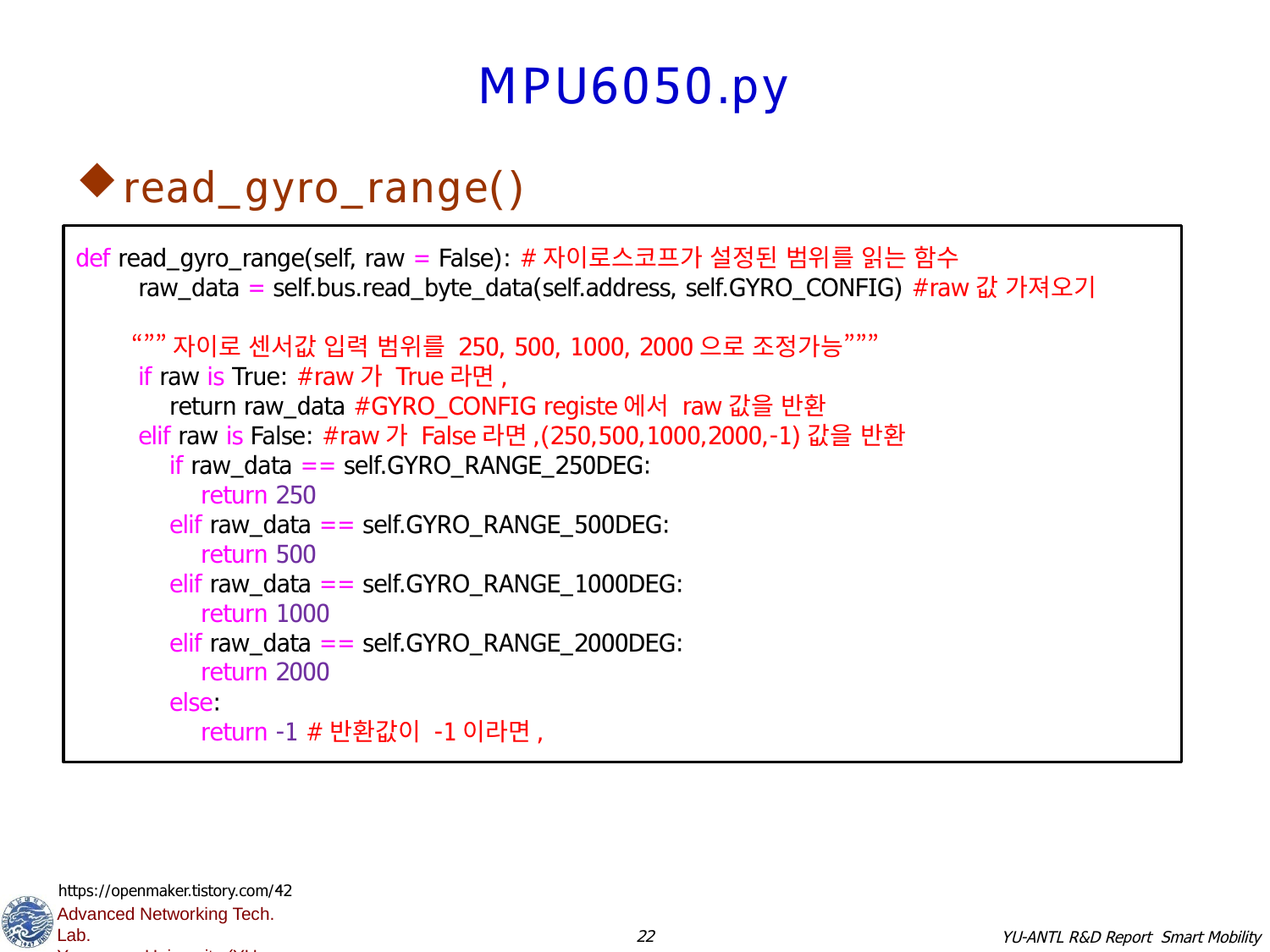

# MPU6050.py
read_gyro_range()

def read_gyro_range(self, raw = False): #자이로스코프가 설정된 범위를 읽는 함수
        raw_data = self.bus.read_byte_data(self.address, self.GYRO_CONFIG) #raw값 가져오기

        “””자이로 센서값 입력 범위를 250, 500, 1000, 2000으로 조정가능”””
        if raw is True: #raw가 True라면,
            return raw_data #GYRO_CONFIG registe에서 raw값을 반환
        elif raw is False: #raw가 False라면,(250,500,1000,2000,-1)값을 반환
            if raw_data == self.GYRO_RANGE_250DEG:
                return 250
            elif raw_data == self.GYRO_RANGE_500DEG:
                return 500
            elif raw_data == self.GYRO_RANGE_1000DEG:
                return 1000
            elif raw_data == self.GYRO_RANGE_2000DEG:
                return 2000
            else:
                return -1 #반환값이 -1이라면,

https://openmaker.tistory.com/42